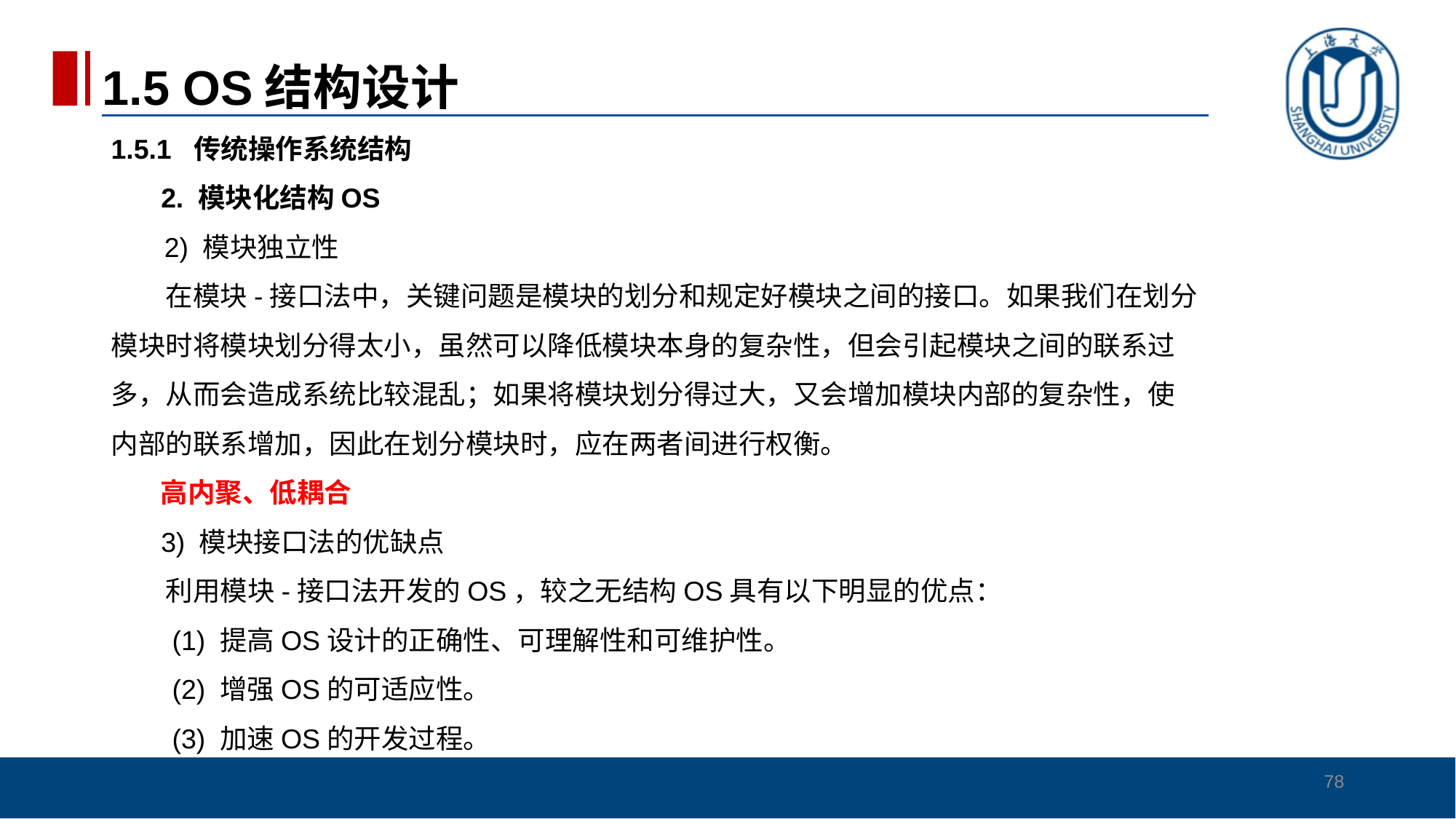

1.5 OS结构设计
# 1.5.1  传统操作系统结构 2. 模块化结构OS 2) 模块独立性 　　在模块-接口法中，关键问题是模块的划分和规定好模块之间的接口。如果我们在划分模块时将模块划分得太小，虽然可以降低模块本身的复杂性，但会引起模块之间的联系过多，从而会造成系统比较混乱；如果将模块划分得过大，又会增加模块内部的复杂性，使内部的联系增加，因此在划分模块时，应在两者间进行权衡。 高内聚、低耦合 3) 模块接口法的优缺点 　　利用模块-接口法开发的OS，较之无结构OS具有以下明显的优点： 　　(1) 提高OS设计的正确性、可理解性和可维护性。 　　(2) 增强OS的可适应性。 　　(3) 加速OS的开发过程。
78